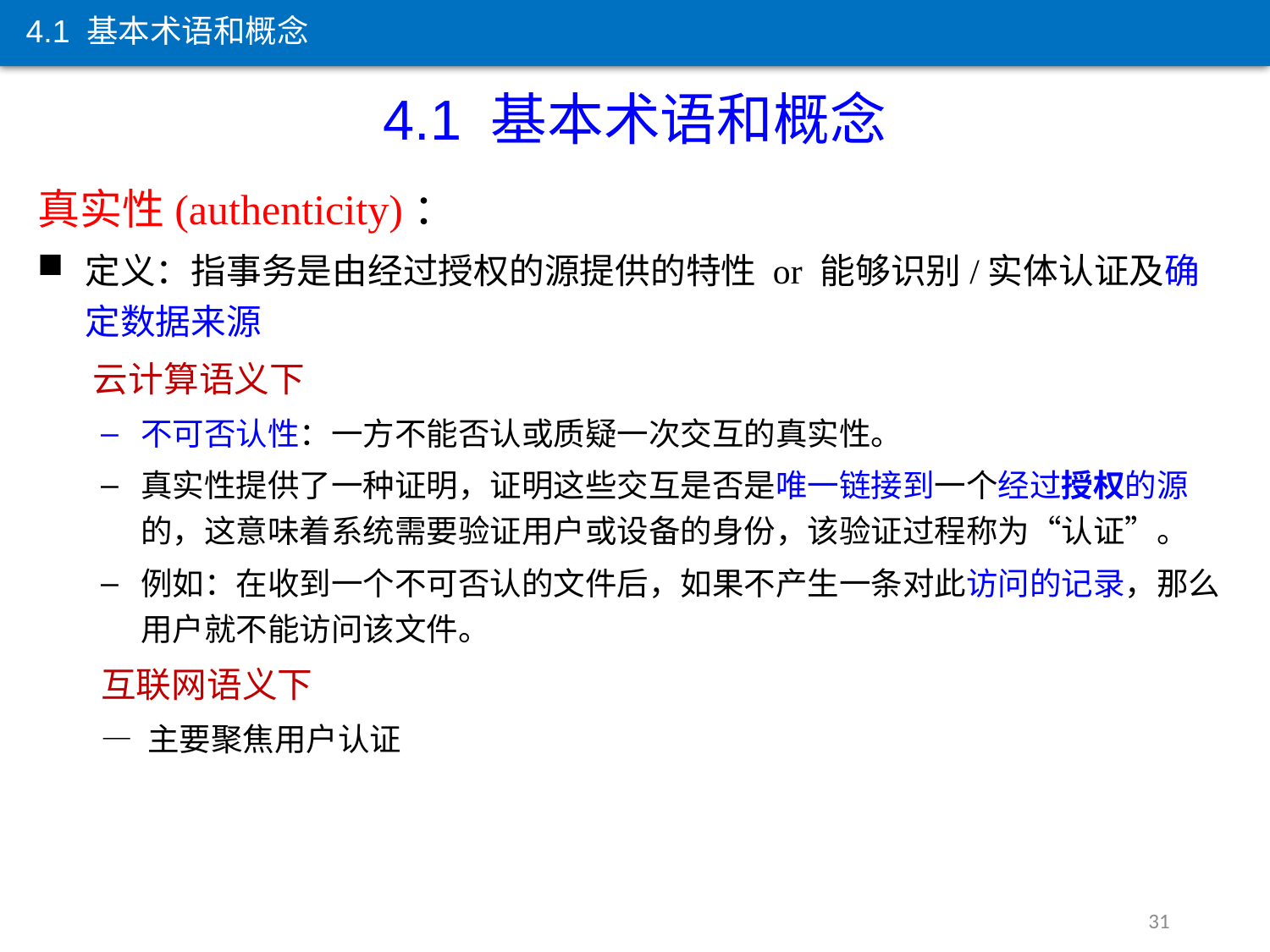

4.1 基本术语和概念
4.1 基本术语和概念
真实性(authenticity)：
定义：指事务是由经过授权的源提供的特性 or 能够识别/实体认证及确定数据来源
      云计算语义下
不可否认性：一方不能否认或质疑一次交互的真实性。
真实性提供了一种证明，证明这些交互是否是唯一链接到一个经过授权的源的，这意味着系统需要验证用户或设备的身份，该验证过程称为“认证”。
例如：在收到一个不可否认的文件后，如果不产生一条对此访问的记录，那么用户就不能访问该文件。
互联网语义下
— 主要聚焦用户认证

31